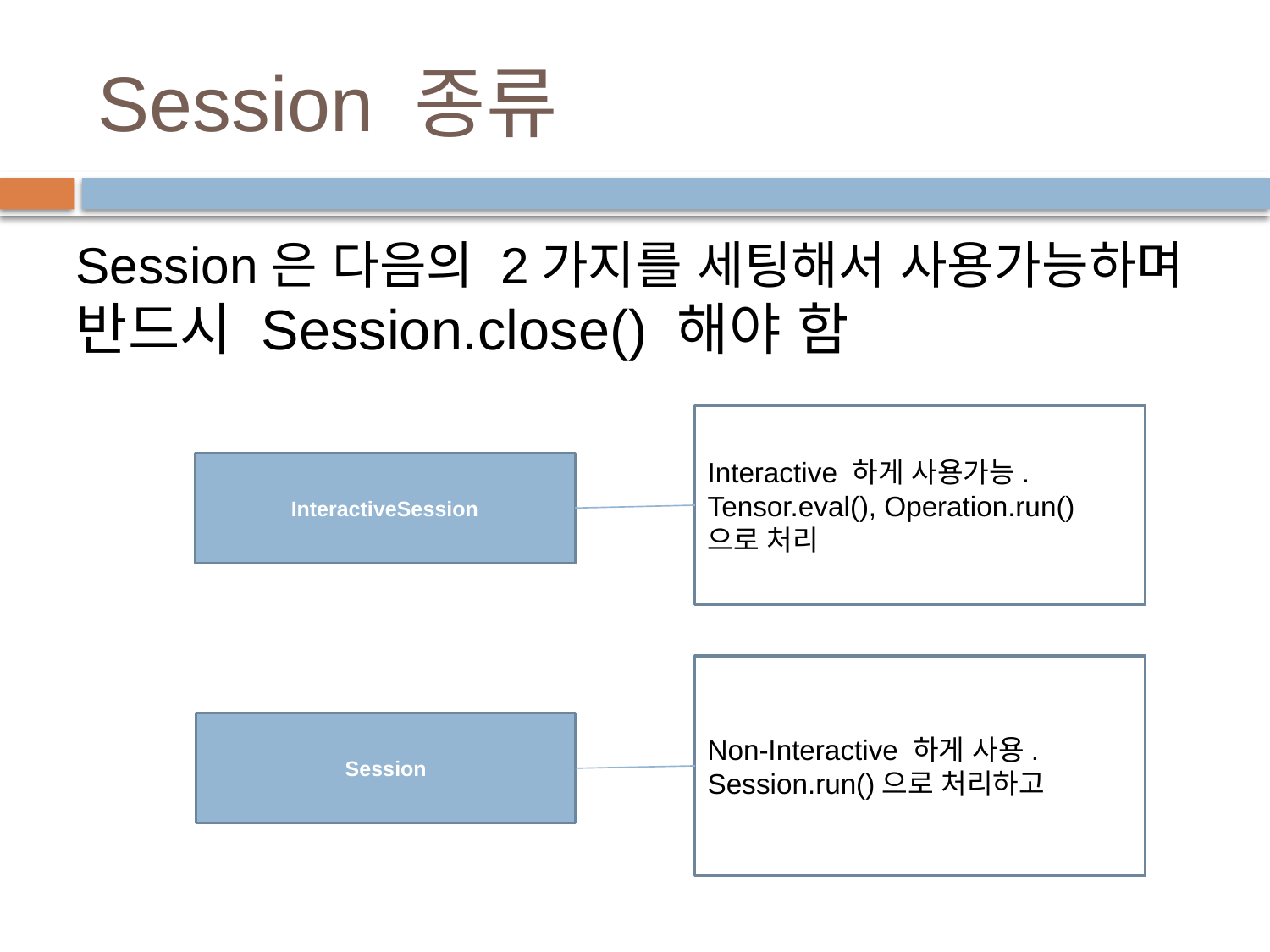

# Session 종류
Session은 다음의 2가지를 세팅해서 사용가능하며 반드시 Session.close() 해야 함
Interactive 하게 사용가능. Tensor.eval(), Operation.run()으로 처리
InteractiveSession
Non-Interactive 하게 사용. Session.run()으로 처리하고
Session